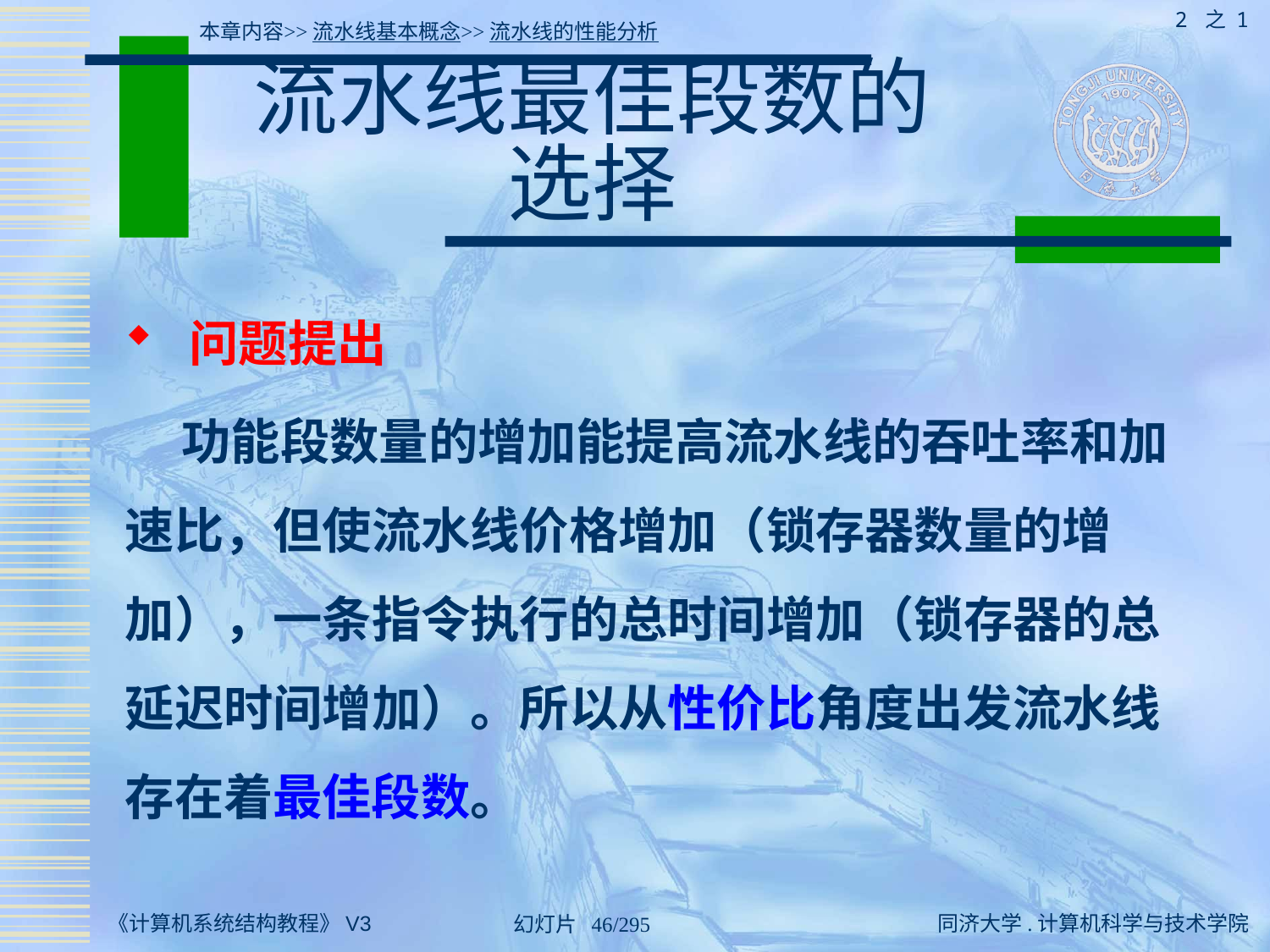

2 之 1
本章内容>>流水线基本概念>>流水线的性能分析
# 流水线最佳段数的 选择
  问题提出
    功能段数量的增加能提高流水线的吞吐率和加速比，但使流水线价格增加（锁存器数量的增加），一条指令执行的总时间增加（锁存器的总延迟时间增加）。所以从性价比角度出发流水线存在着最佳段数。